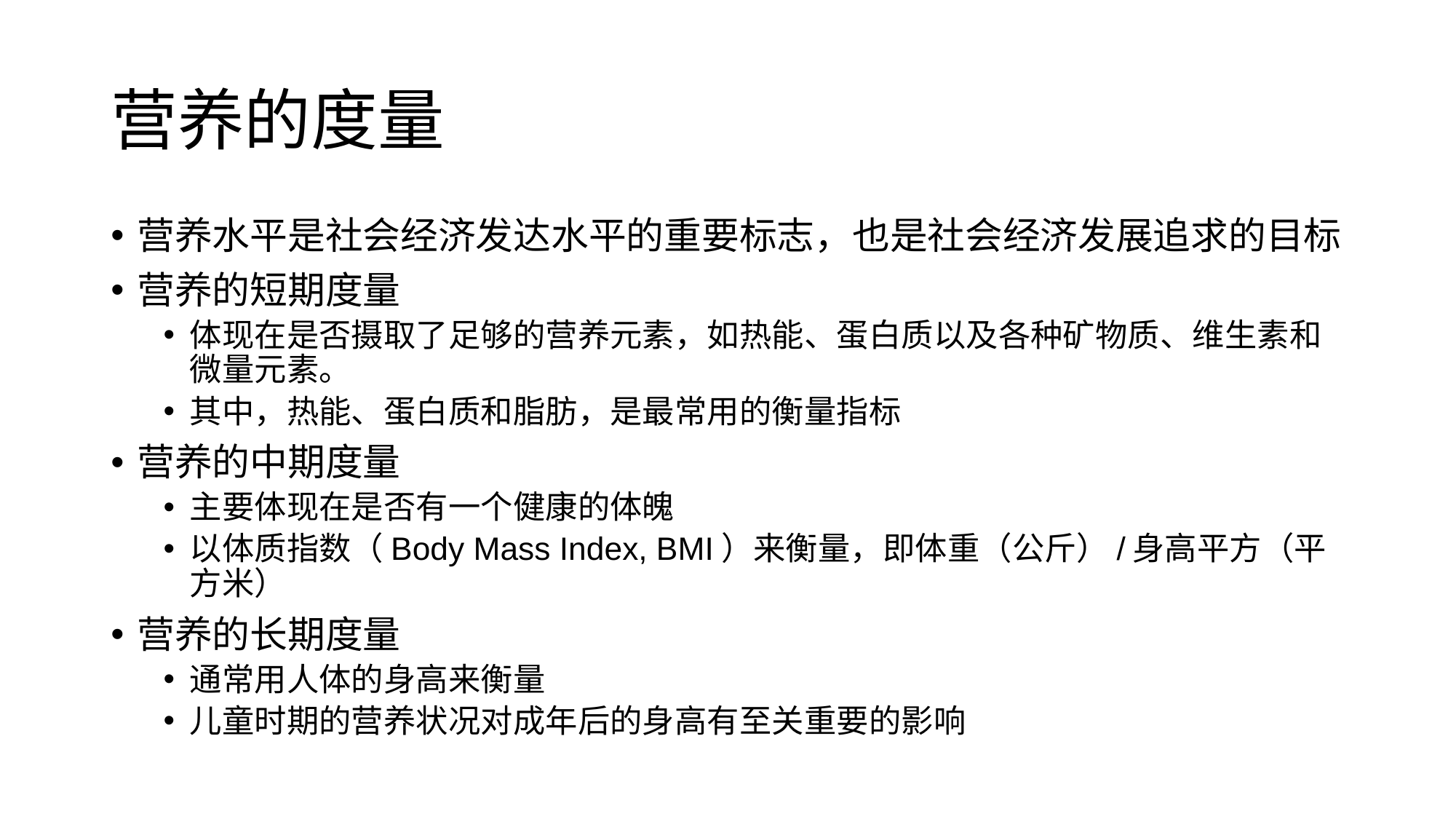

# 营养的度量
营养水平是社会经济发达水平的重要标志，也是社会经济发展追求的目标
营养的短期度量
体现在是否摄取了足够的营养元素，如热能、蛋白质以及各种矿物质、维生素和微量元素。
其中，热能、蛋白质和脂肪，是最常用的衡量指标
营养的中期度量
主要体现在是否有一个健康的体魄
以体质指数（Body Mass Index, BMI）来衡量，即体重（公斤）/身高平方（平方米）
营养的长期度量
通常用人体的身高来衡量
儿童时期的营养状况对成年后的身高有至关重要的影响